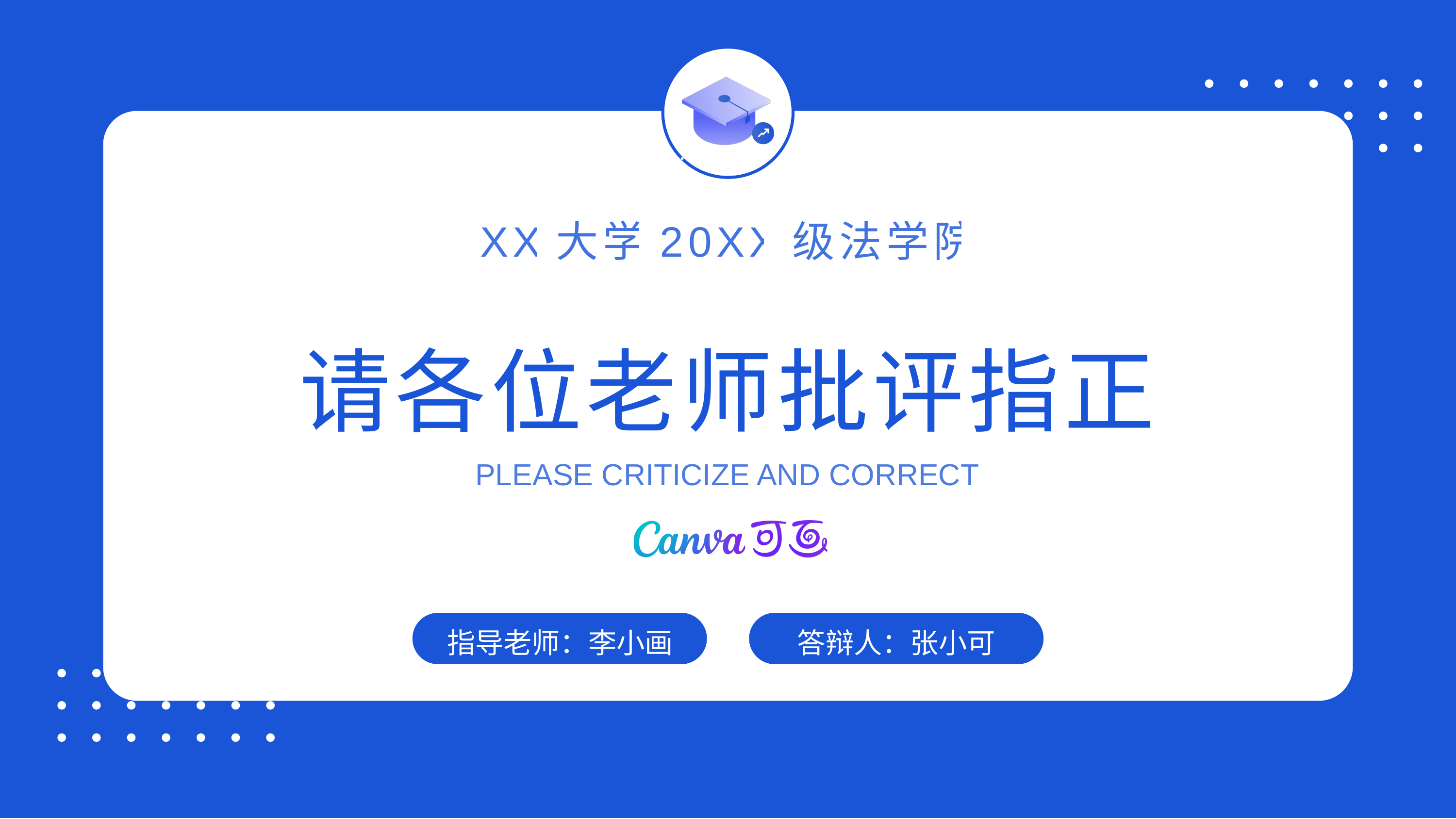

XX大学20XX级法学院
请各位老师批评指正
PLEASE CRITICIZE AND CORRECT

指导老师：李小画

答辩人：张小可